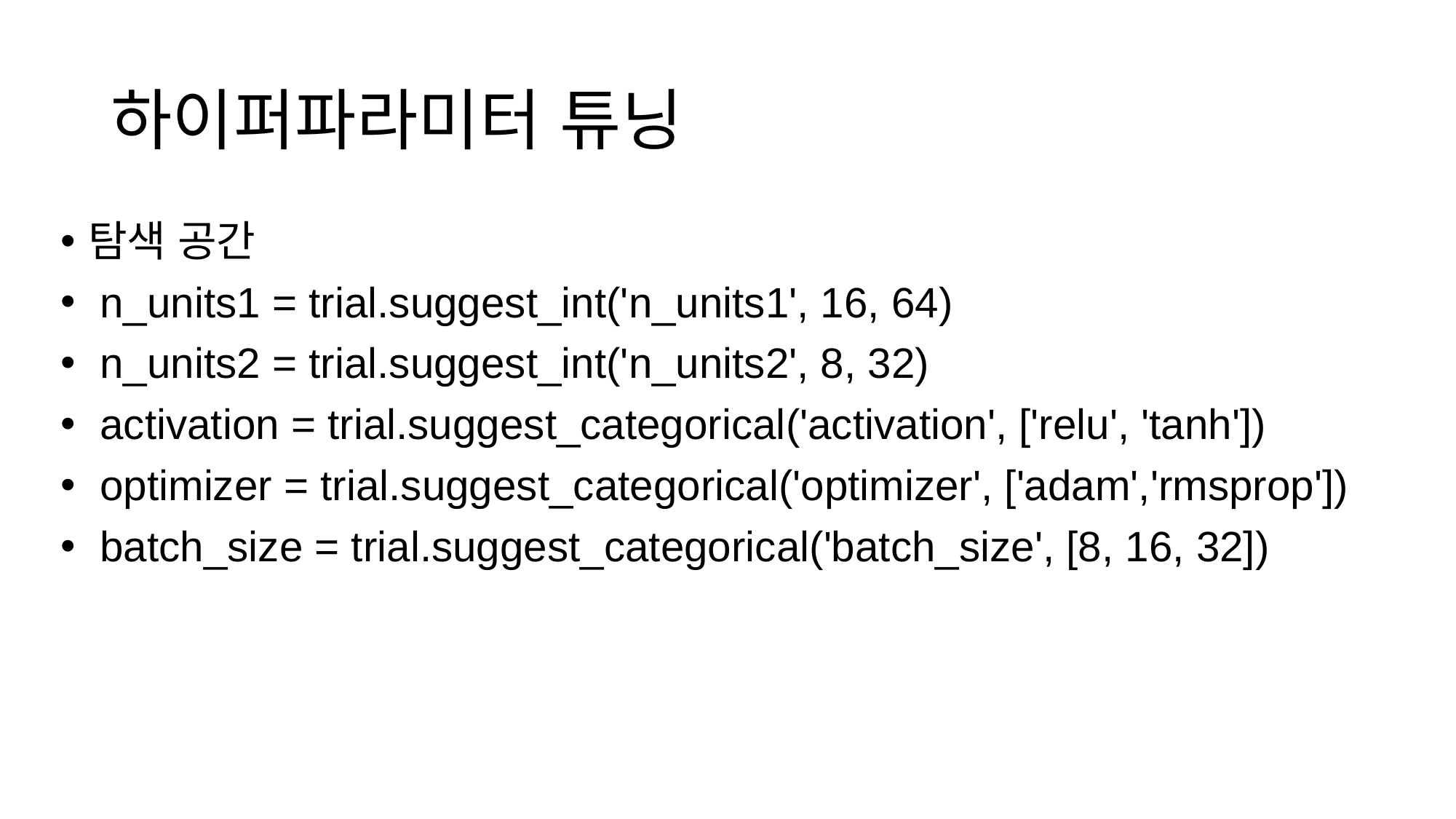

# 하이퍼파라미터 튜닝
탐색 공간
 n_units1 = trial.suggest_int('n_units1', 16, 64)
 n_units2 = trial.suggest_int('n_units2', 8, 32)
 activation = trial.suggest_categorical('activation', ['relu', 'tanh'])
 optimizer = trial.suggest_categorical('optimizer', ['adam','rmsprop'])
 batch_size = trial.suggest_categorical('batch_size', [8, 16, 32])